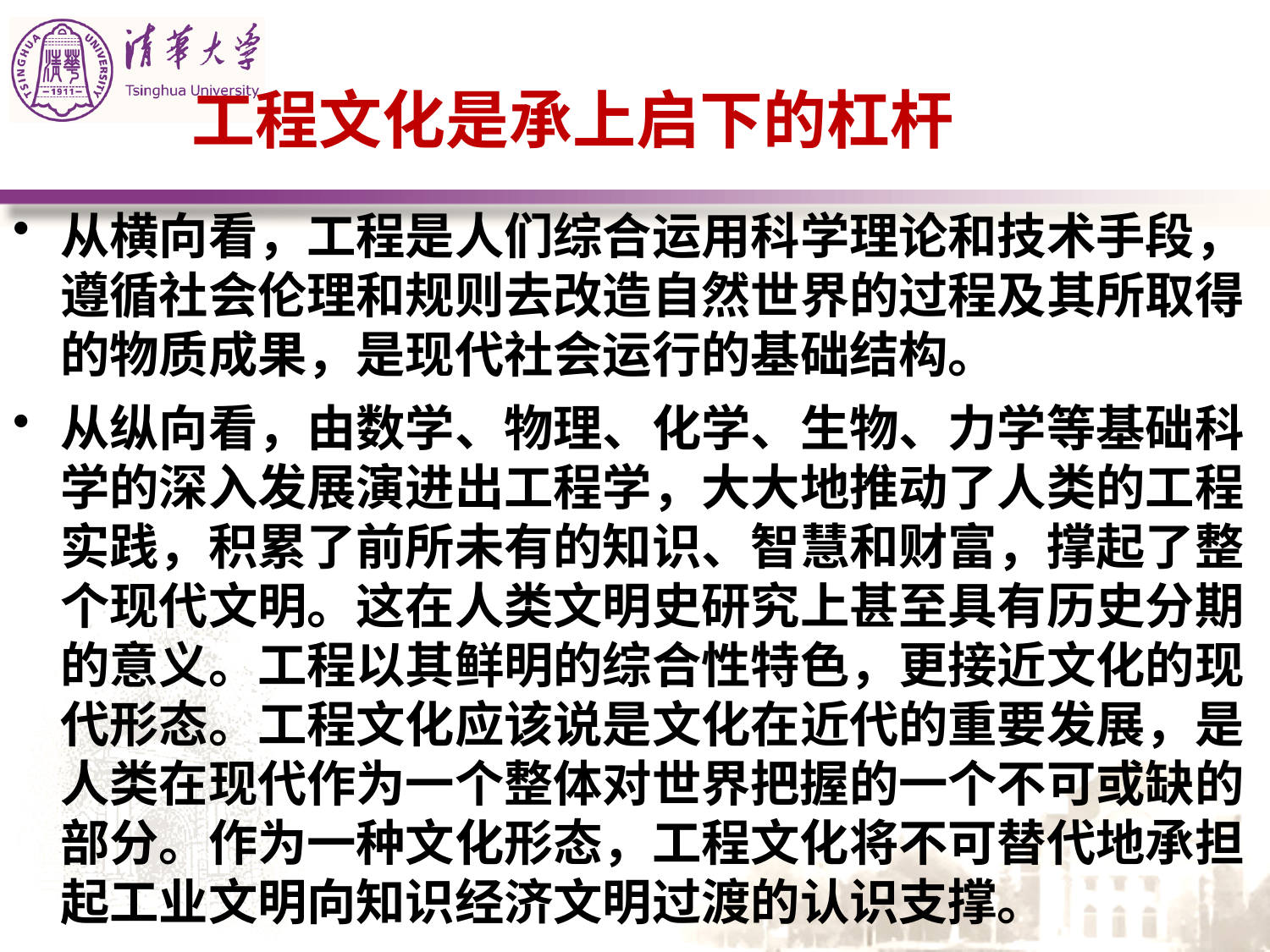

# 工程文化是承上启下的杠杆
从横向看，工程是人们综合运用科学理论和技术手段，遵循社会伦理和规则去改造自然世界的过程及其所取得的物质成果，是现代社会运行的基础结构。
从纵向看，由数学、物理、化学、生物、力学等基础科学的深入发展演进出工程学，大大地推动了人类的工程实践，积累了前所未有的知识、智慧和财富，撑起了整个现代文明。这在人类文明史研究上甚至具有历史分期的意义。工程以其鲜明的综合性特色，更接近文化的现代形态。工程文化应该说是文化在近代的重要发展，是人类在现代作为一个整体对世界把握的一个不可或缺的部分。作为一种文化形态，工程文化将不可替代地承担起工业文明向知识经济文明过渡的认识支撑。